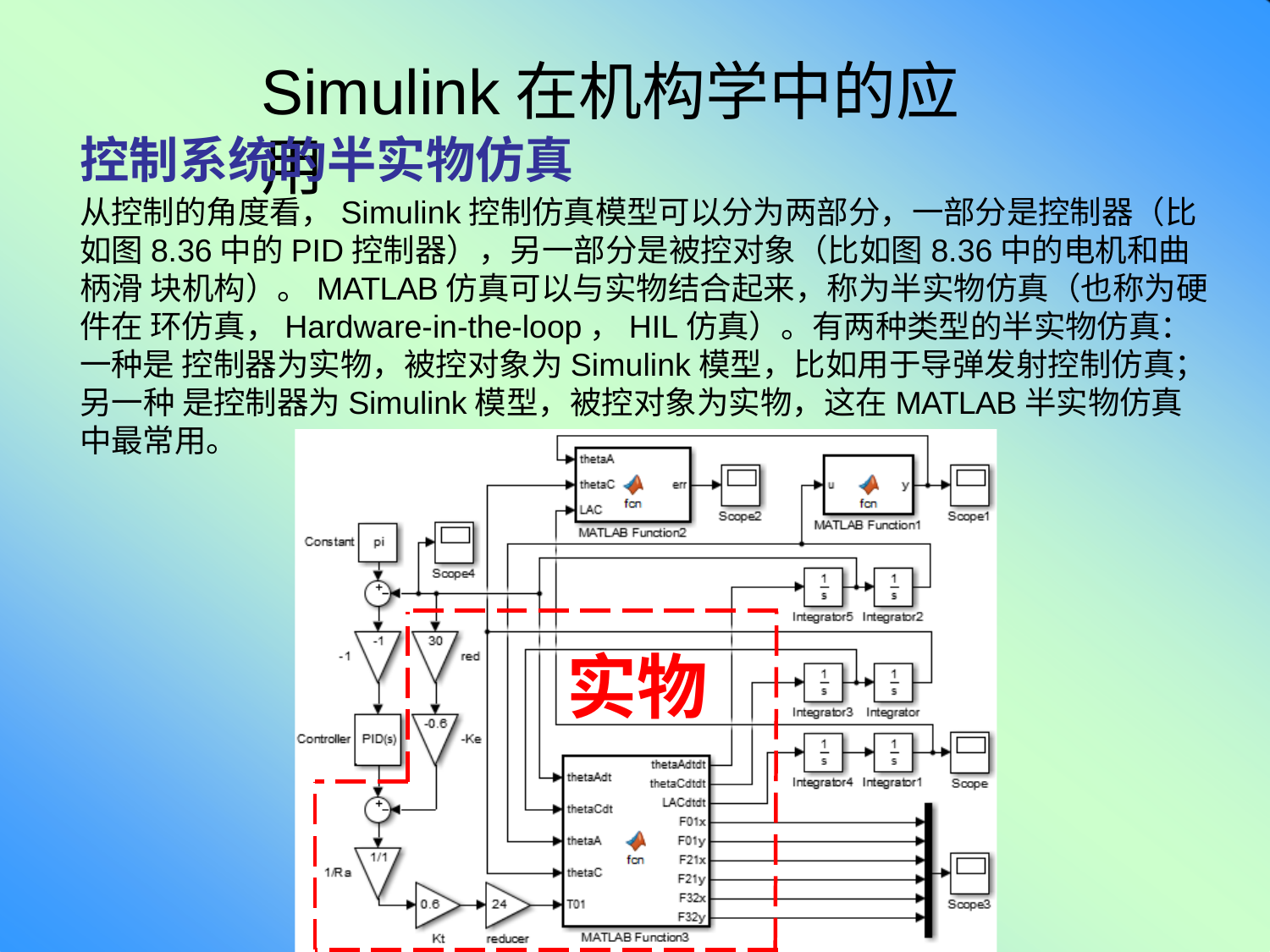

# Simulink在机构学中的应用
控制系统的半实物仿真
从控制的角度看，Simulink控制仿真模型可以分为两部分，一部分是控制器（比 如图8.36中的PID控制器），另一部分是被控对象（比如图8.36中的电机和曲柄滑 块机构）。MATLAB仿真可以与实物结合起来，称为半实物仿真（也称为硬件在 环仿真，Hardware-in-the-loop，HIL仿真）。有两种类型的半实物仿真：一种是 控制器为实物，被控对象为Simulink模型，比如用于导弹发射控制仿真；另一种 是控制器为Simulink模型，被控对象为实物，这在MATLAB半实物仿真中最常用。

实物